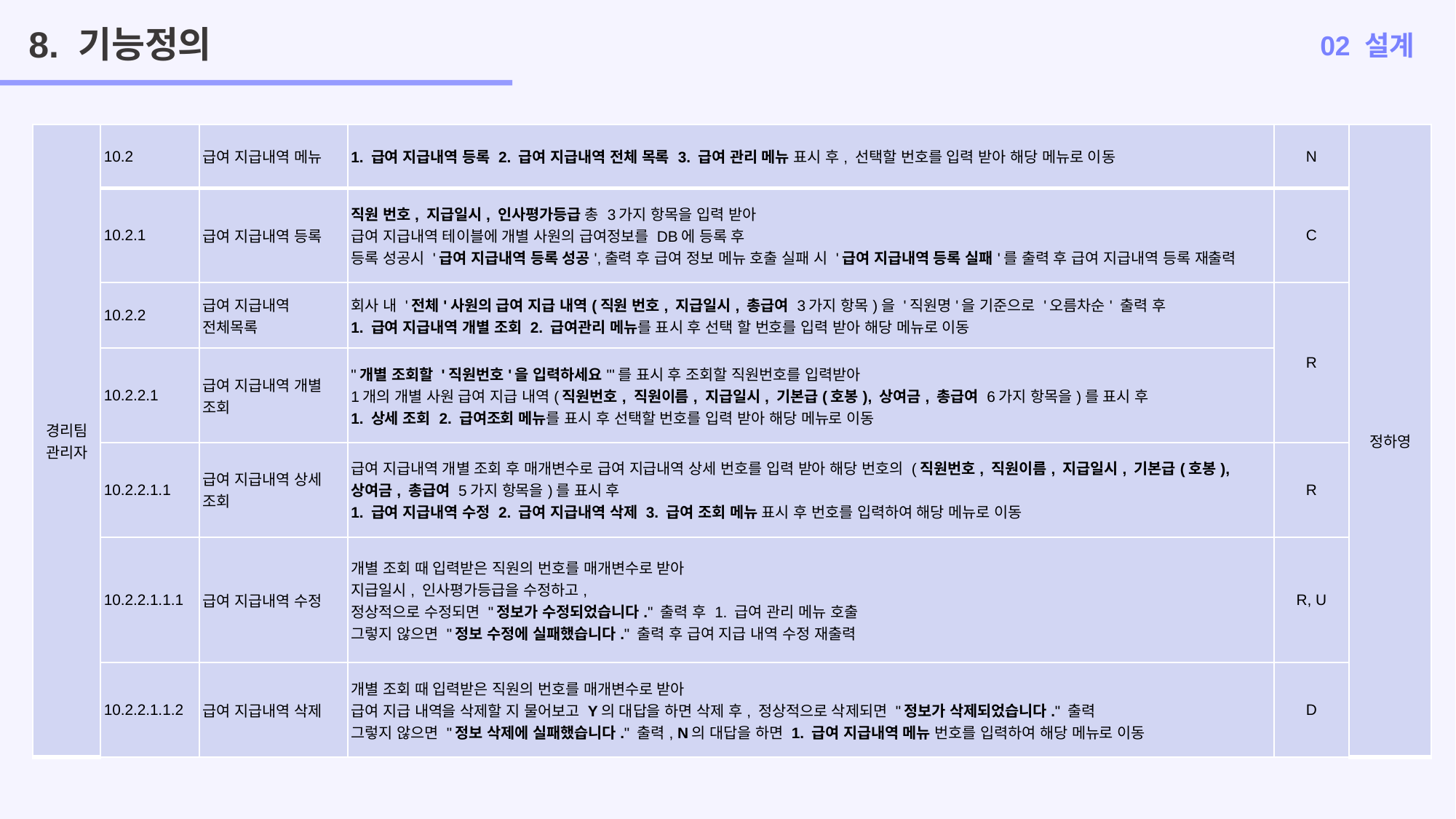

8. 기능정의
02 설계

| 경리팀 관리자 | 10.2 | 급여 지급내역 메뉴 | 1. 급여 지급내역 등록 2. 급여 지급내역 전체 목록 3. 급여 관리 메뉴 표시 후, 선택할 번호를 입력 받아 해당 메뉴로 이동 | N | 정하영 |
| --- | --- | --- | --- | --- | --- |
|  | 10.2.1 | 급여 지급내역 등록 | 직원 번호, 지급일시, 인사평가등급 총 3가지 항목을 입력 받아 급여 지급내역 테이블에 개별 사원의 급여정보를 DB에 등록 후 등록 성공시 '급여 지급내역 등록 성공',출력 후 급여 정보 메뉴 호출 실패 시 '급여 지급내역 등록 실패'를 출력 후 급여 지급내역 등록 재출력 | C |  |
|  | 10.2.2 | 급여 지급내역 전체목록 | 회사 내 '전체'사원의 급여 지급 내역(직원 번호, 지급일시, 총급여 3가지 항목)을 '직원명'을 기준으로 '오름차순' 출력 후 1. 급여 지급내역 개별 조회 2. 급여관리 메뉴를 표시 후 선택 할 번호를 입력 받아 해당 메뉴로 이동 | R |  |
|  | 10.2.2.1 | 급여 지급내역 개별 조회 | "개별 조회할 '직원번호'을 입력하세요"'를 표시 후 조회할 직원번호를 입력받아 1개의 개별 사원 급여 지급 내역(직원번호, 직원이름, 지급일시, 기본급(호봉), 상여금, 총급여 6가지 항목을)를 표시 후 1. 상세 조회 2. 급여조회 메뉴를 표시 후 선택할 번호를 입력 받아 해당 메뉴로 이동 |  |  |
|  | 10.2.2.1.1 | 급여 지급내역 상세 조회 | 급여 지급내역 개별 조회 후 매개변수로 급여 지급내역 상세 번호를 입력 받아 해당 번호의 (직원번호, 직원이름, 지급일시, 기본급(호봉), 상여금, 총급여 5가지 항목을)를 표시 후 1. 급여 지급내역 수정 2. 급여 지급내역 삭제 3. 급여 조회 메뉴 표시 후 번호를 입력하여 해당 메뉴로 이동 | R |  |
|  | 10.2.2.1.1.1 | 급여 지급내역 수정 | 개별 조회 때 입력받은 직원의 번호를 매개변수로 받아 지급일시, 인사평가등급을 수정하고, 정상적으로 수정되면 "정보가 수정되었습니다." 출력 후 1. 급여 관리 메뉴 호출 그렇지 않으면 "정보 수정에 실패했습니다." 출력 후 급여 지급 내역 수정 재출력 | R, U |  |
|  | 10.2.2.1.1.2 | 급여 지급내역 삭제 | 개별 조회 때 입력받은 직원의 번호를 매개변수로 받아 급여 지급 내역을 삭제할 지 물어보고 Y의 대답을 하면 삭제 후, 정상적으로 삭제되면 "정보가 삭제되었습니다." 출력 그렇지 않으면 "정보 삭제에 실패했습니다." 출력, N의 대답을 하면 1. 급여 지급내역 메뉴 번호를 입력하여 해당 메뉴로 이동 | D |  |